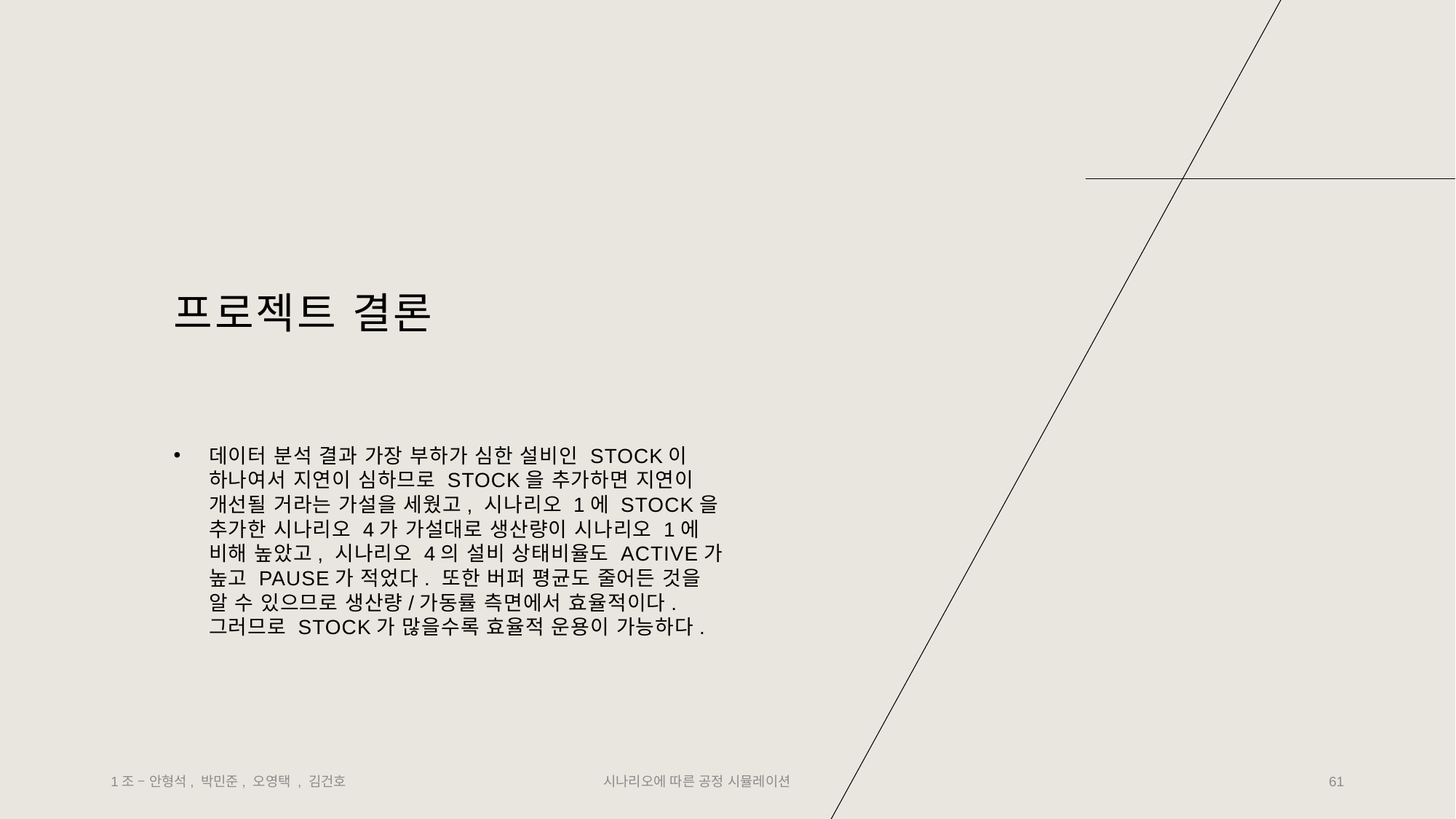

# 프로젝트 결론
데이터 분석 결과 가장 부하가 심한 설비인 STOCK이 하나여서 지연이 심하므로 STOCK을 추가하면 지연이 개선될 거라는 가설을 세웠고, 시나리오 1에 STOCK을 추가한 시나리오 4가 가설대로 생산량이 시나리오 1에 비해 높았고, 시나리오 4의 설비 상태비율도 ACTIVE가 높고 PAUSE가 적었다. 또한 버퍼 평균도 줄어든 것을 알 수 있으므로 생산량/가동률 측면에서 효율적이다. 그러므로 STOCK가 많을수록 효율적 운용이 가능하다.
1조 – 안형석, 박민준, 오영택 , 김건호
시나리오에 따른 공정 시뮬레이션
61